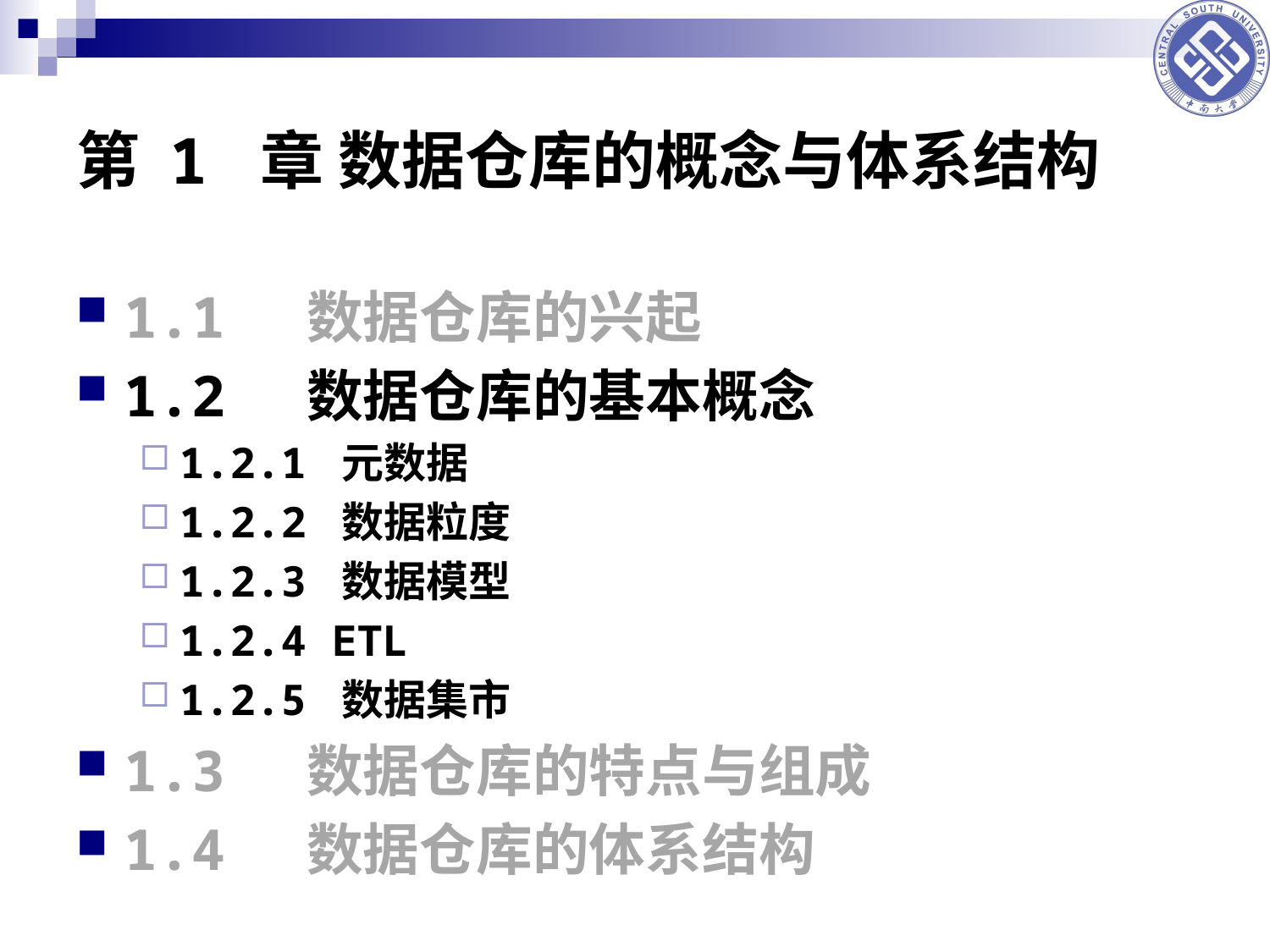

# 第 1 章 数据仓库的概念与体系结构
1.1  数据仓库的兴起
1.2  数据仓库的基本概念
1.2.1 元数据
1.2.2 数据粒度
1.2.3 数据模型
1.2.4 ETL
1.2.5 数据集市
1.3  数据仓库的特点与组成
1.4  数据仓库的体系结构